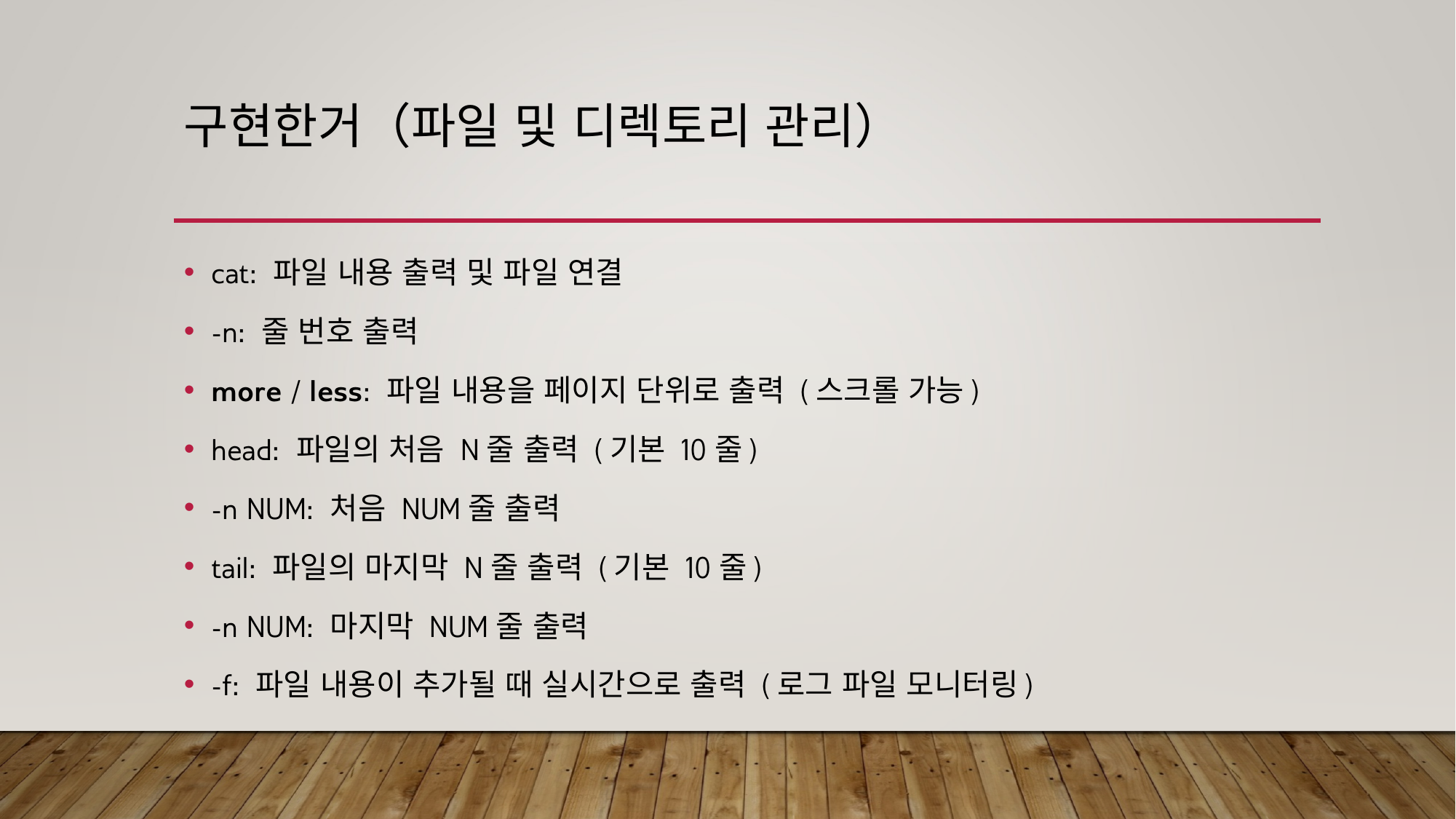

# 구현한거（파일 및 디렉토리 관리）
cat: 파일 내용 출력 및 파일 연결
-n: 줄 번호 출력
more / less: 파일 내용을 페이지 단위로 출력 (스크롤 가능)
head: 파일의 처음 N줄 출력 (기본 10줄)
-n NUM: 처음 NUM줄 출력
tail: 파일의 마지막 N줄 출력 (기본 10줄)
-n NUM: 마지막 NUM줄 출력
-f: 파일 내용이 추가될 때 실시간으로 출력 (로그 파일 모니터링)